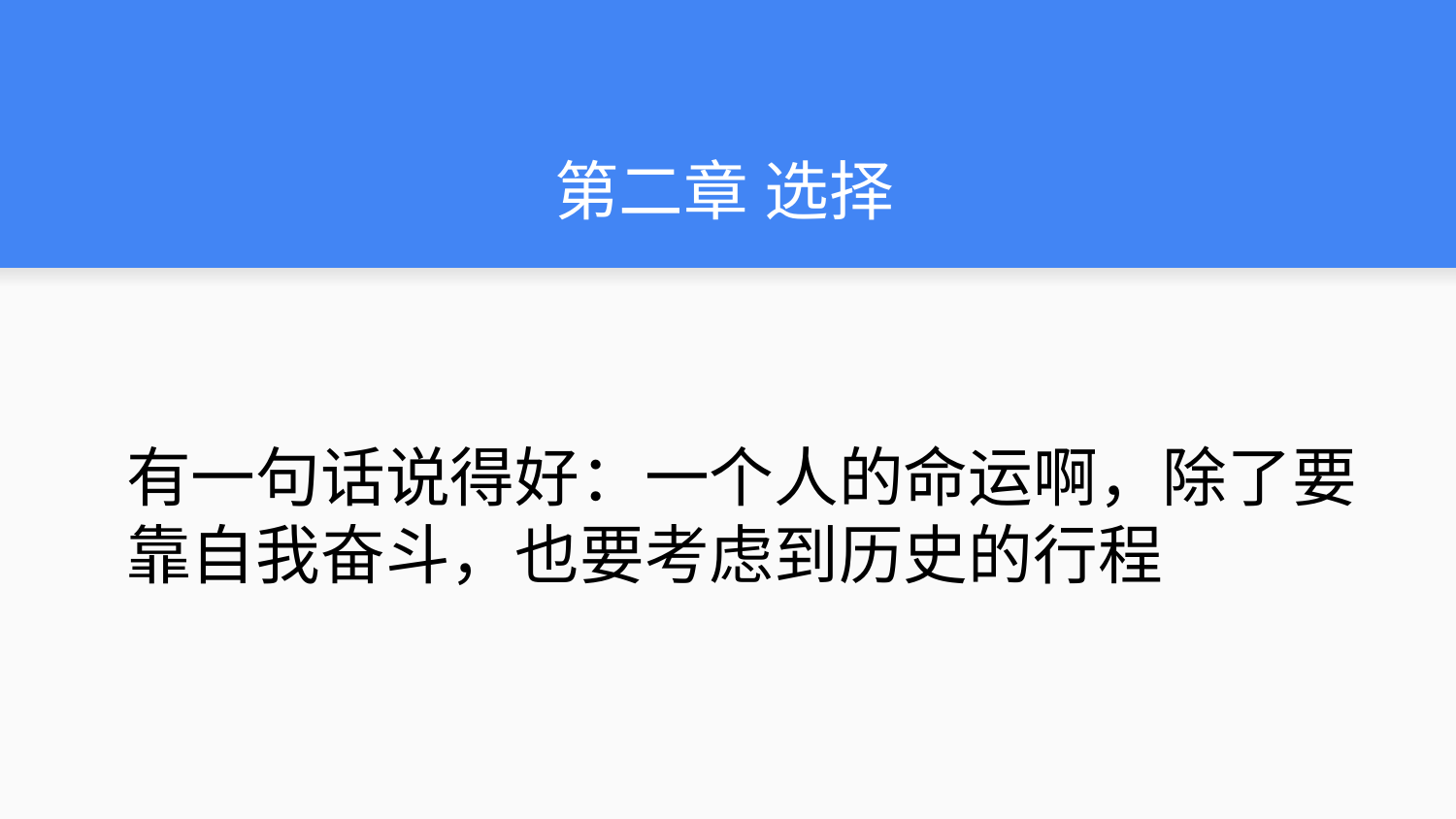

# 第二章 选择
有一句话说得好：一个人的命运啊，除了要靠自我奋斗，也要考虑到历史的行程